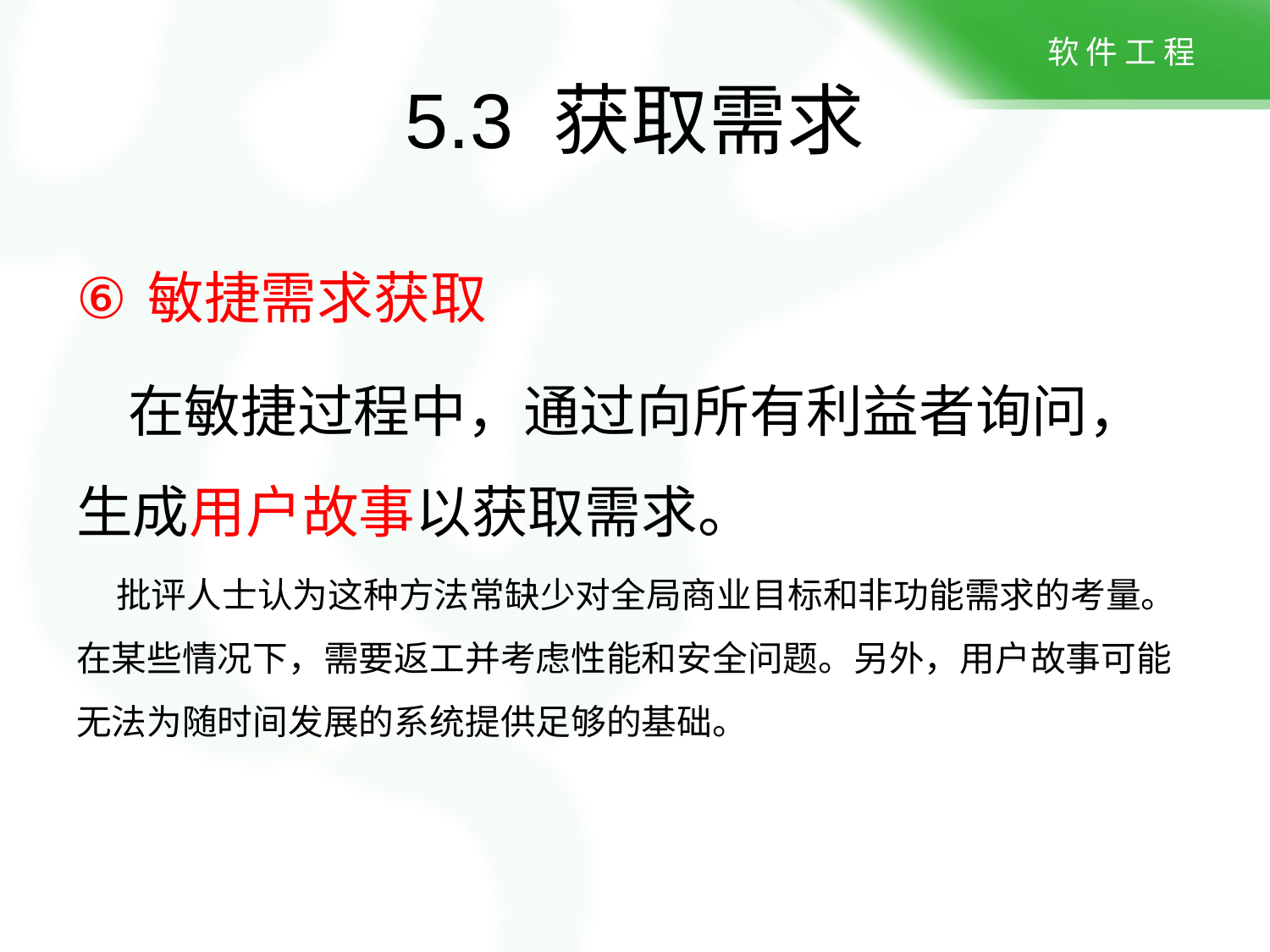

# 5.3 获取需求
敏捷需求获取
   在敏捷过程中，通过向所有利益者询问，生成用户故事以获取需求。
    批评人士认为这种方法常缺少对全局商业目标和非功能需求的考量。在某些情况下，需要返工并考虑性能和安全问题。另外，用户故事可能无法为随时间发展的系统提供足够的基础。